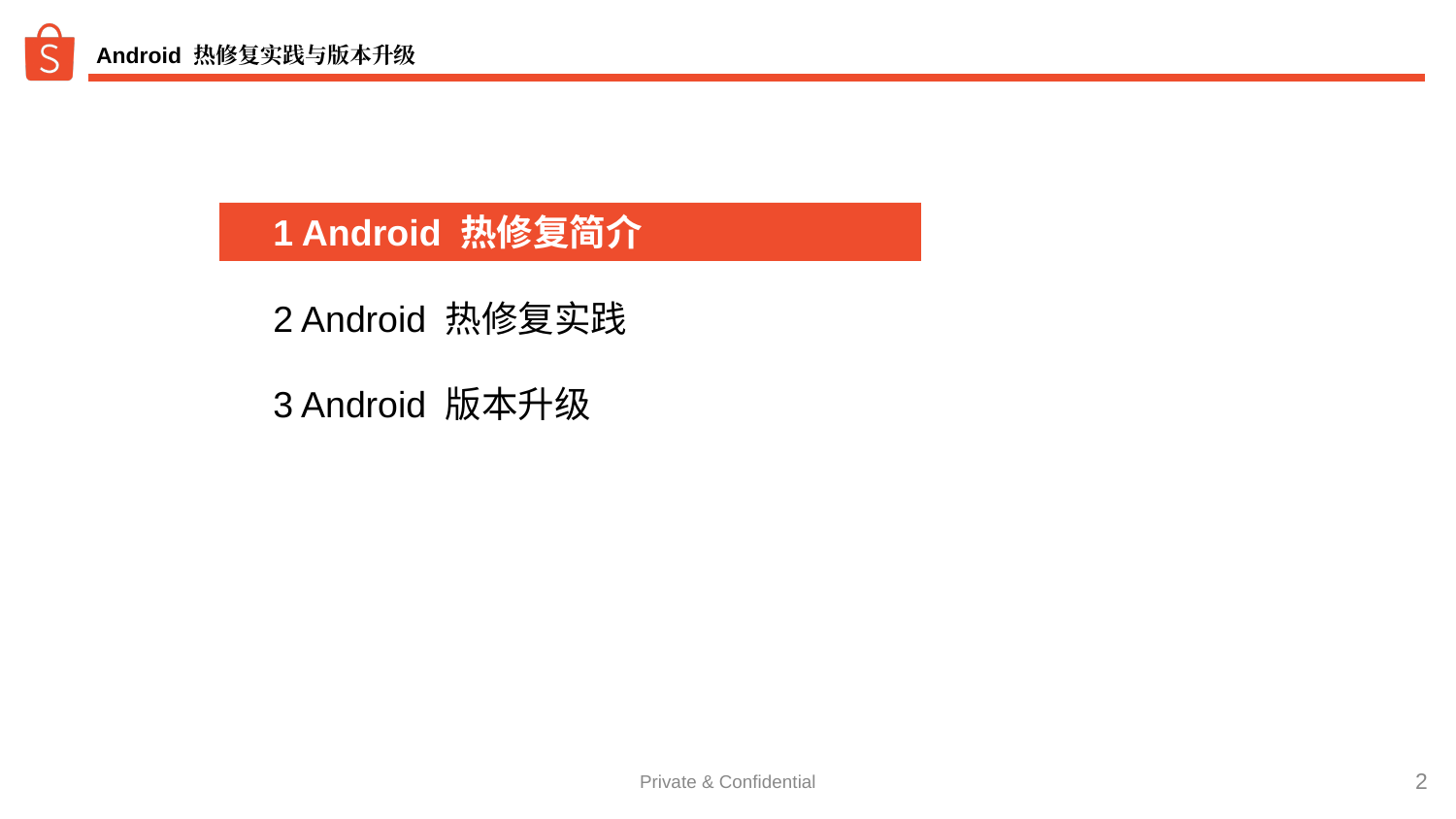

# Android 热修复实践与版本升级
      1 Android 热修复简介
如何搭建React Native环境
      2 Android 热修复实践

      3 Android 版本升级
Private & Confidential
2